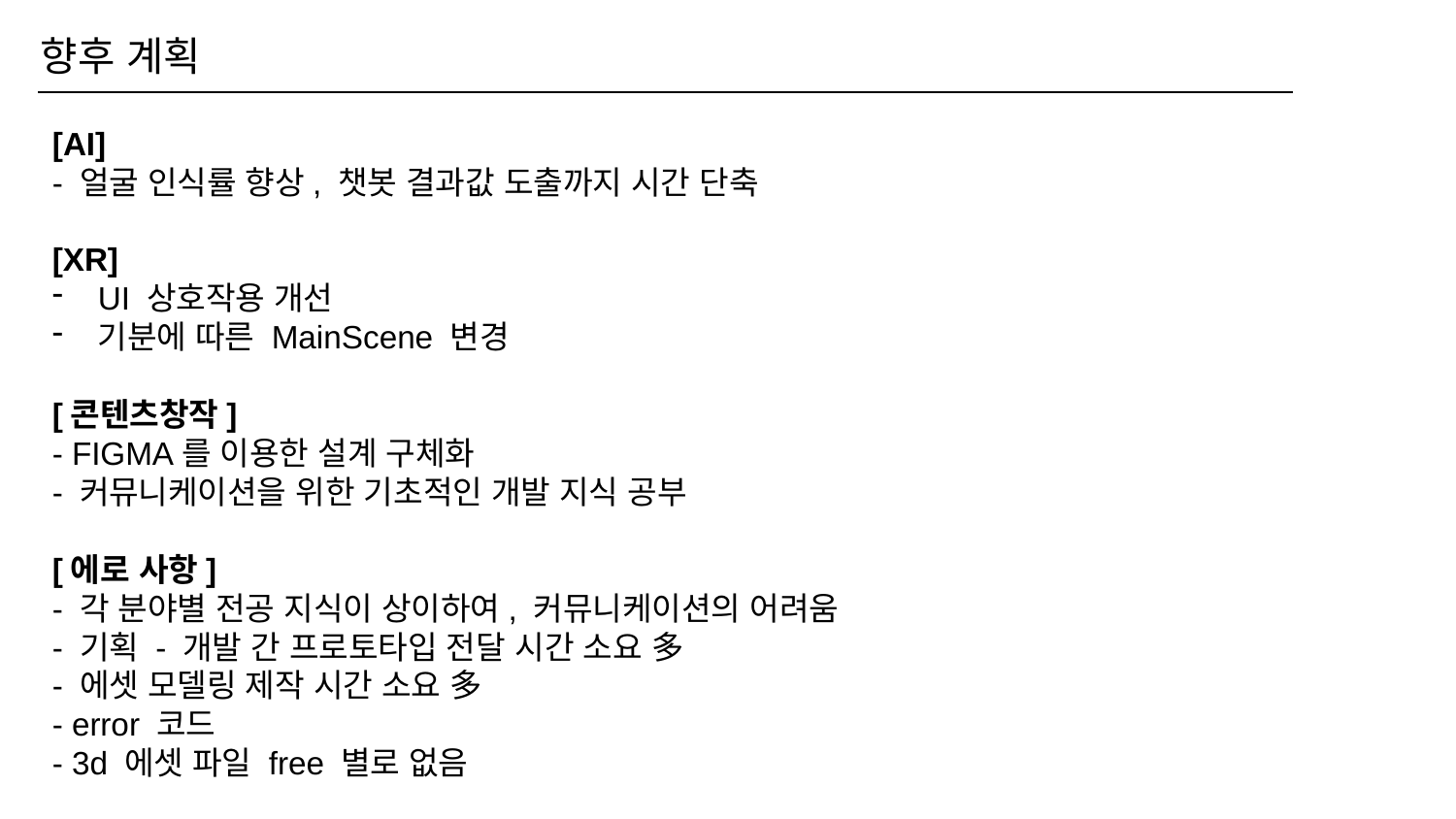

향후 계획
[AI]
- 얼굴 인식률 향상, 챗봇 결과값 도출까지 시간 단축

[XR]
UI 상호작용 개선
기분에 따른 MainScene 변경

[콘텐츠창작]
- FIGMA를 이용한 설계 구체화
- 커뮤니케이션을 위한 기초적인 개발 지식 공부

[에로 사항]
- 각 분야별 전공 지식이 상이하여, 커뮤니케이션의 어려움
- 기획 - 개발 간 프로토타입 전달 시간 소요 多
- 에셋 모델링 제작 시간 소요 多
- error 코드
- 3d 에셋 파일 free 별로 없음